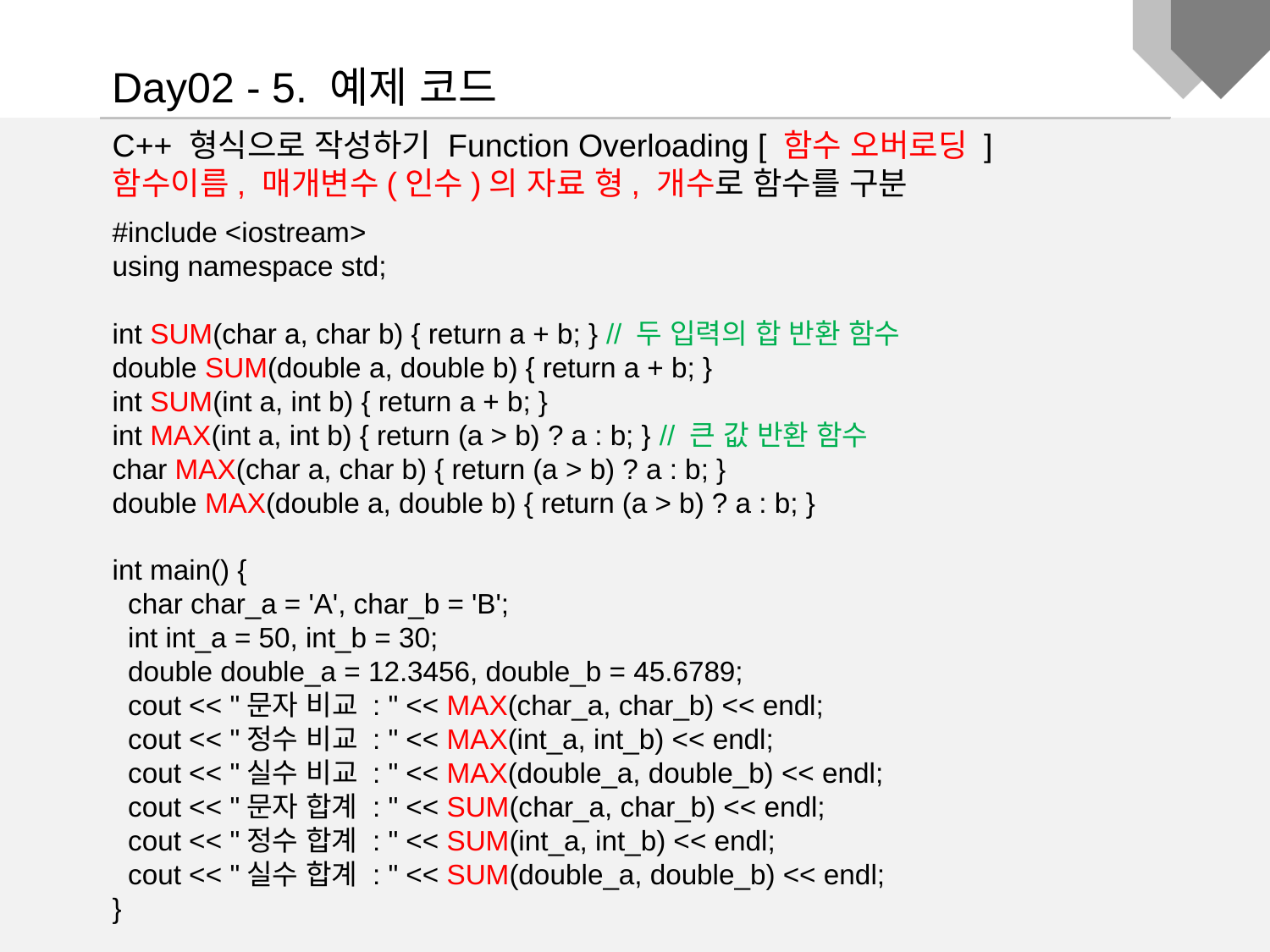

Day02 - 5. 예제 코드
C++ 형식으로 작성하기 Function Overloading [ 함수 오버로딩 ]
함수이름, 매개변수(인수)의 자료 형, 개수로 함수를 구분
#include <iostream>
using namespace std;

int SUM(char a, char b) { return a + b; } // 두 입력의 합 반환 함수
double SUM(double a, double b) { return a + b; }
int SUM(int a, int b) { return a + b; }
int MAX(int a, int b) { return (a > b) ? a : b; } // 큰 값 반환 함수
char MAX(char a, char b) { return (a > b) ? a : b; }
double MAX(double a, double b) { return (a > b) ? a : b; }

int main() {
  char char_a = 'A', char_b = 'B';
  int int_a = 50, int_b = 30;
  double double_a = 12.3456, double_b = 45.6789;
  cout << "문자 비교 : " << MAX(char_a, char_b) << endl;
  cout << "정수 비교 : " << MAX(int_a, int_b) << endl;
  cout << "실수 비교 : " << MAX(double_a, double_b) << endl;
  cout << "문자 합계 : " << SUM(char_a, char_b) << endl;
  cout << "정수 합계 : " << SUM(int_a, int_b) << endl;
  cout << "실수 합계 : " << SUM(double_a, double_b) << endl;
}